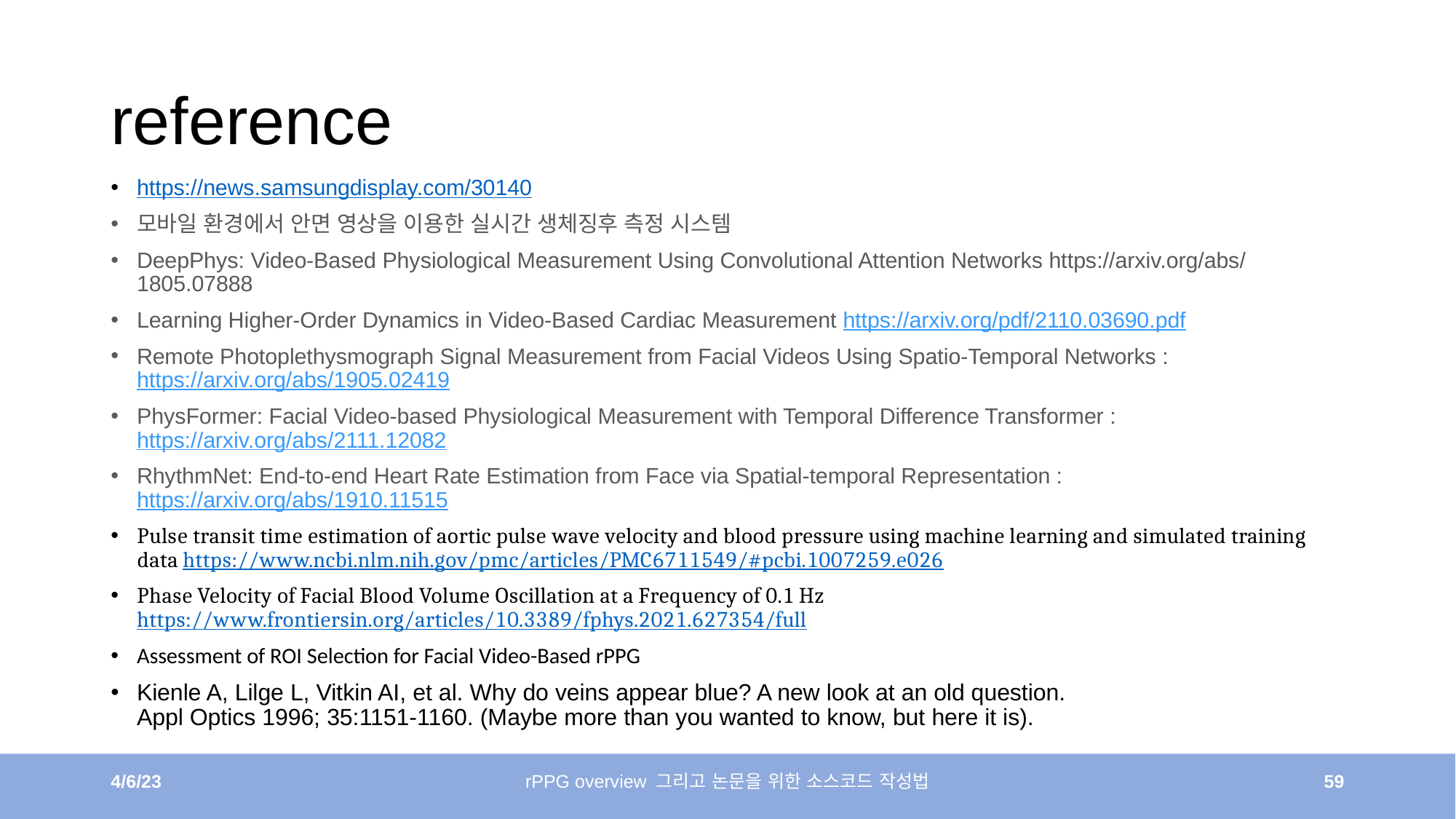

# reference
https://news.samsungdisplay.com/30140
모바일 환경에서 안면 영상을 이용한 실시간 생체징후 측정 시스템
DeepPhys: Video-Based Physiological Measurement Using Convolutional Attention Networks https://arxiv.org/abs/1805.07888
Learning Higher-Order Dynamics in Video-Based Cardiac Measurement https://arxiv.org/pdf/2110.03690.pdf
Remote Photoplethysmograph Signal Measurement from Facial Videos Using Spatio-Temporal Networks : https://arxiv.org/abs/1905.02419
PhysFormer: Facial Video-based Physiological Measurement with Temporal Difference Transformer : https://arxiv.org/abs/2111.12082
RhythmNet: End-to-end Heart Rate Estimation from Face via Spatial-temporal Representation : https://arxiv.org/abs/1910.11515
Pulse transit time estimation of aortic pulse wave velocity and blood pressure using machine learning and simulated training data https://www.ncbi.nlm.nih.gov/pmc/articles/PMC6711549/#pcbi.1007259.e026
Phase Velocity of Facial Blood Volume Oscillation at a Frequency of 0.1 Hz https://www.frontiersin.org/articles/10.3389/fphys.2021.627354/full
Assessment of ROI Selection for Facial Video-Based rPPG
Kienle A, Lilge L, Vitkin AI, et al. Why do veins appear blue? A new look at an old question.
Appl Optics 1996; 35:1151-1160. (Maybe more than you wanted to know, but here it is).

4/6/23
rPPG overview 그리고 논문을 위한 소스코드 작성법
59